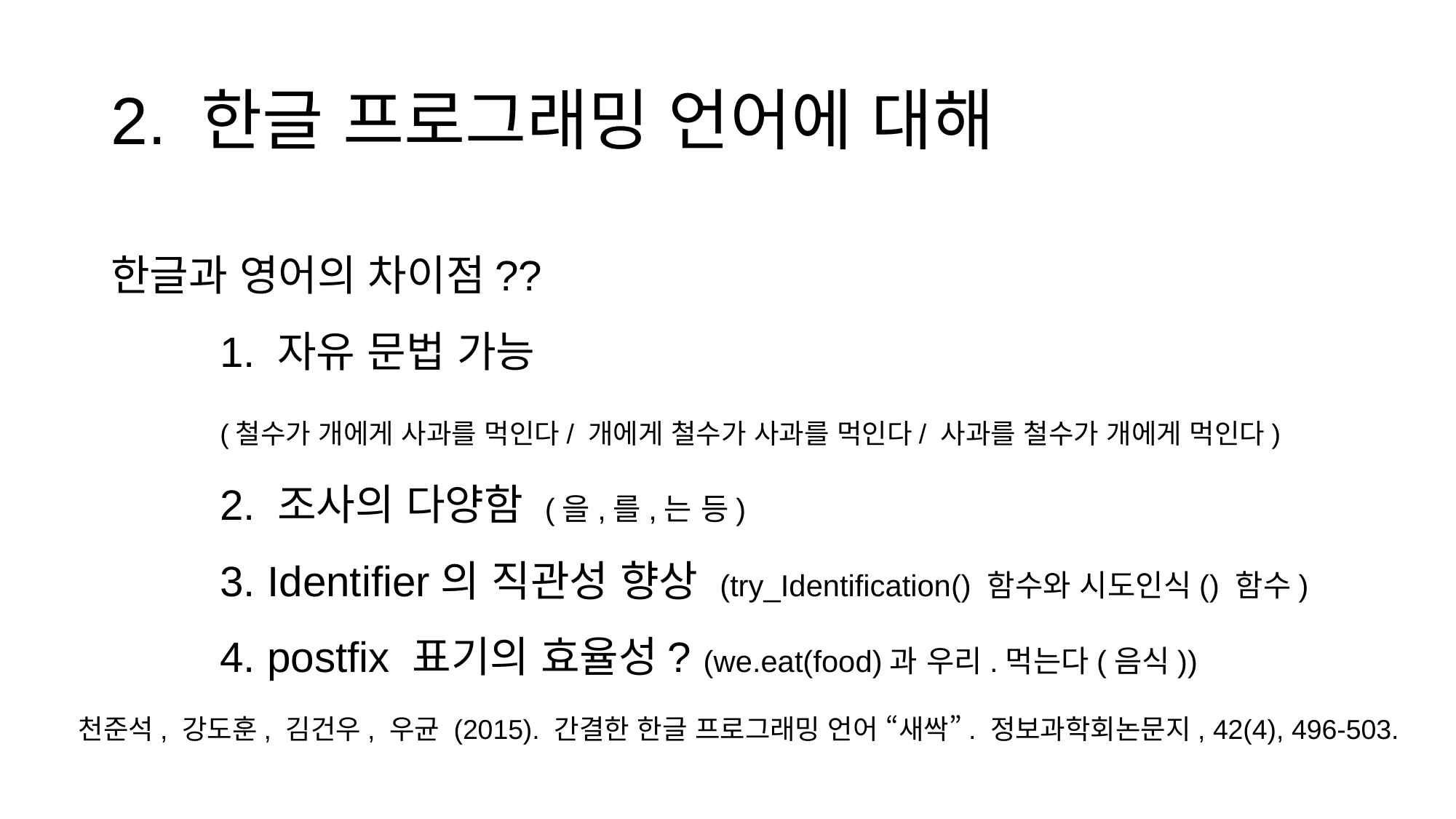

# 2. 한글 프로그래밍 언어에 대해
한글과 영어의 차이점??
	1. 자유 문법 가능
	(철수가 개에게 사과를 먹인다/ 개에게 철수가 사과를 먹인다/ 사과를 철수가 개에게 먹인다)
	2. 조사의 다양함 (을,를,는 등)
	3. Identifier의 직관성 향상 (try_Identification() 함수와 시도인식() 함수)
	4. postfix 표기의 효율성? (we.eat(food)과 우리.먹는다(음식))
천준석, 강도훈, 김건우, 우균 (2015). 간결한 한글 프로그래밍 언어 “새싹”. 정보과학회논문지, 42(4), 496-503.